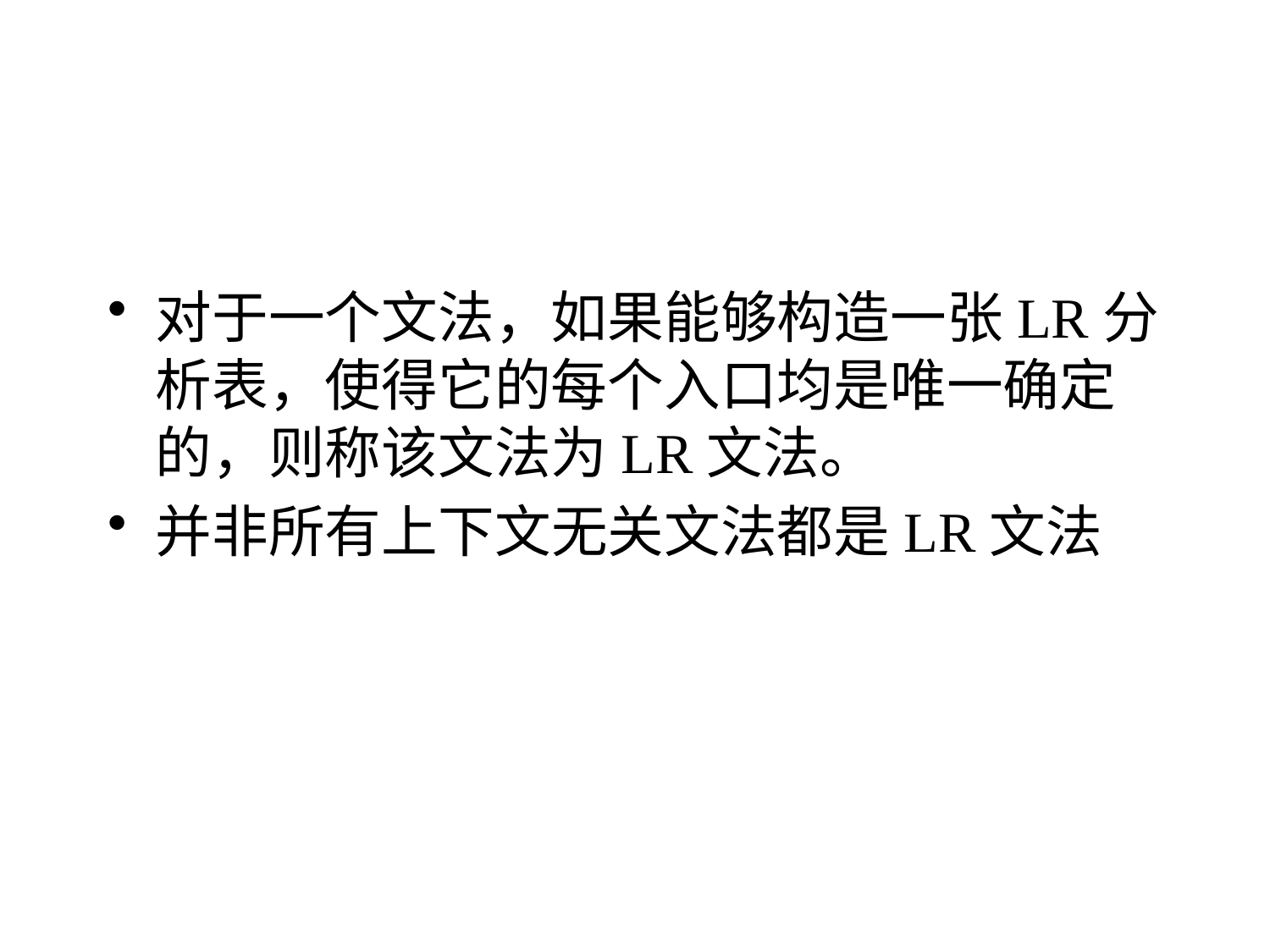

#
对于一个文法，如果能够构造一张LR分析表，使得它的每个入口均是唯一确定的，则称该文法为LR文法。
并非所有上下文无关文法都是LR文法